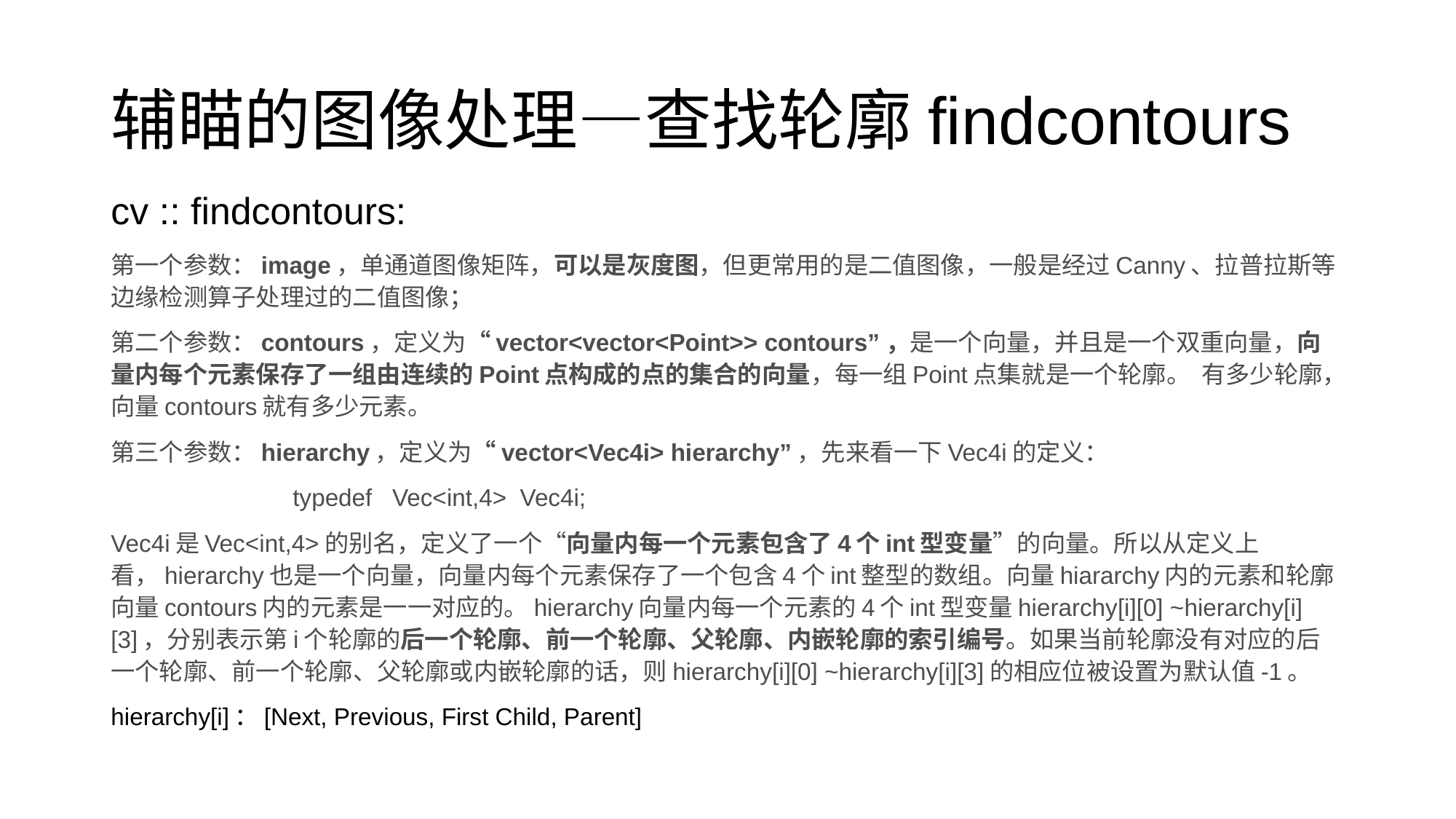

# 辅瞄的图像处理—查找轮廓findcontours
cv :: findcontours:
第一个参数：image，单通道图像矩阵，可以是灰度图，但更常用的是二值图像，一般是经过Canny、拉普拉斯等边缘检测算子处理过的二值图像；
第二个参数：contours，定义为“vector<vector<Point>> contours”，是一个向量，并且是一个双重向量，向量内每个元素保存了一组由连续的Point点构成的点的集合的向量，每一组Point点集就是一个轮廓。  有多少轮廓，向量contours就有多少元素。
第三个参数：hierarchy，定义为“vector<Vec4i> hierarchy”，先来看一下Vec4i的定义：
                           typedef   Vec<int,4>  Vec4i;
Vec4i是Vec<int,4>的别名，定义了一个“向量内每一个元素包含了4个int型变量”的向量。所以从定义上看，hierarchy也是一个向量，向量内每个元素保存了一个包含4个int整型的数组。向量hiararchy内的元素和轮廓向量contours内的元素是一一对应的。hierarchy向量内每一个元素的4个int型变量hierarchy[i][0] ~hierarchy[i][3]，分别表示第i个轮廓的后一个轮廓、前一个轮廓、父轮廓、内嵌轮廓的索引编号。如果当前轮廓没有对应的后一个轮廓、前一个轮廓、父轮廓或内嵌轮廓的话，则hierarchy[i][0] ~hierarchy[i][3]的相应位被设置为默认值-1。
hierarchy[i]：[Next, Previous, First Child, Parent]